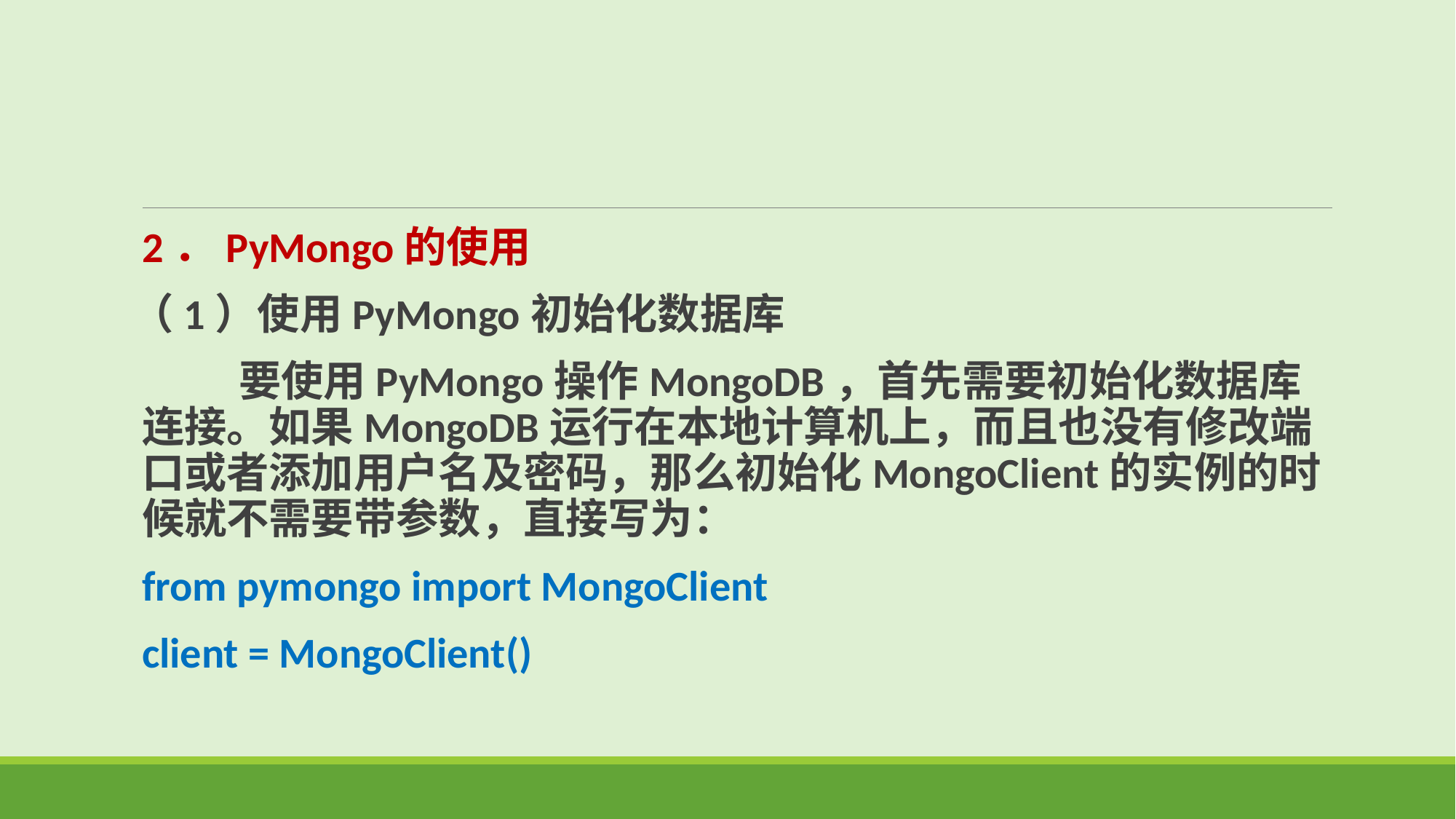

2．PyMongo的使用
（1）使用PyMongo初始化数据库
         要使用PyMongo操作MongoDB，首先需要初始化数据库连接。如果MongoDB运行在本地计算机上，而且也没有修改端口或者添加用户名及密码，那么初始化MongoClient的实例的时候就不需要带参数，直接写为：
from pymongo import MongoClient
client = MongoClient()